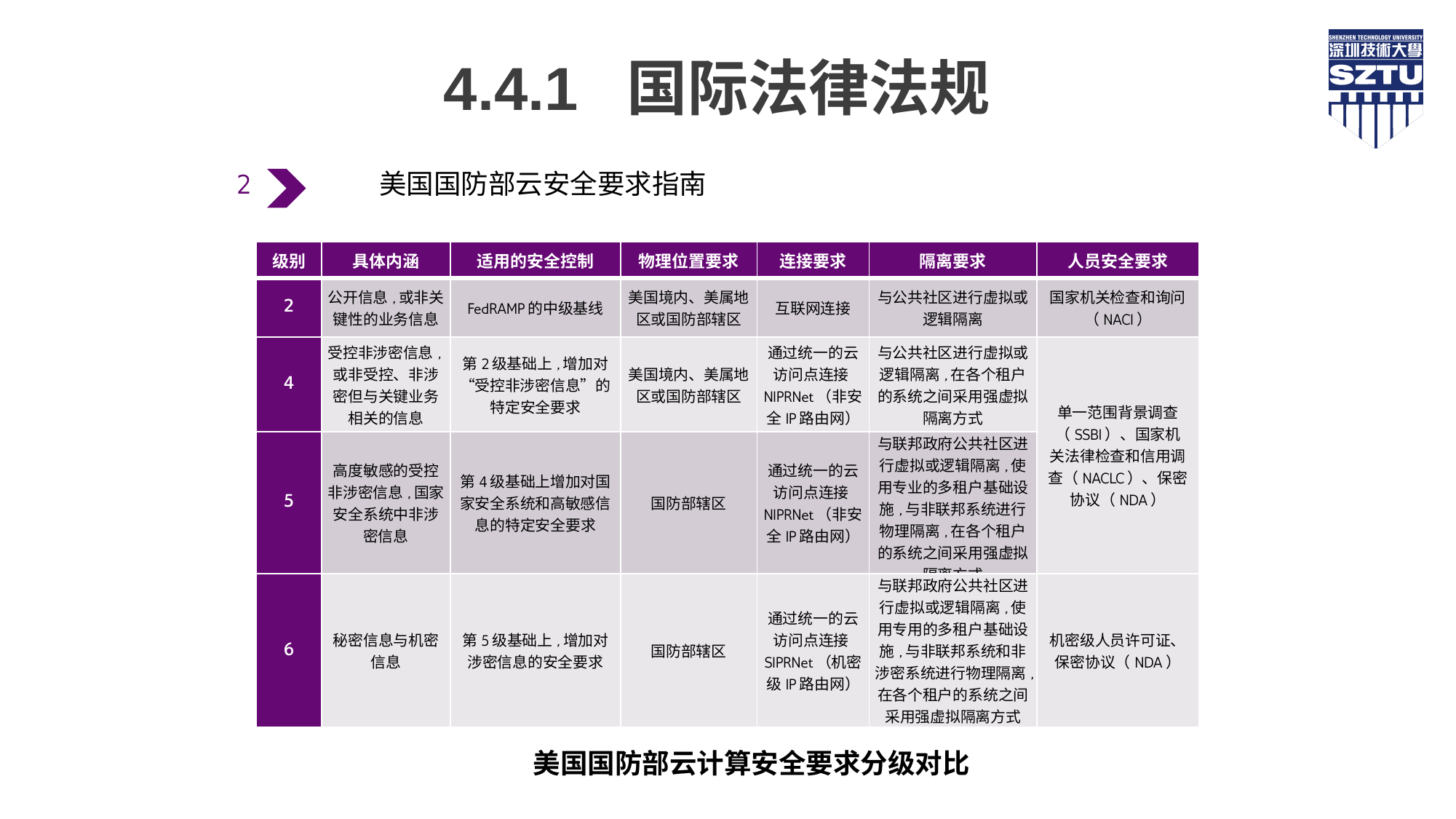

4.4.1  国际法律法规
美国国防部云安全要求指南
2

| 级别 | 具体内涵 | 适用的安全控制 | 物理位置要求 | 连接要求 | 隔离要求 | 人员安全要求 |
| --- | --- | --- | --- | --- | --- | --- |
| 2 | 公开信息,或非关键性的业务信息 | FedRAMP的中级基线 | 美国境内、美属地区或国防部辖区 | 互联网连接 | 与公共社区进行虚拟或逻辑隔离 | 国家机关检查和询问（NACI） |
| 4 | 受控非涉密信息,或非受控、非涉密但与关键业务相关的信息 | 第2级基础上,增加对“受控非涉密信息”的特定安全要求 | 美国境内、美属地区或国防部辖区 | 通过统一的云访问点连接NIPRNet（非安全IP路由网） | 与公共社区进行虚拟或逻辑隔离,在各个租户的系统之间采用强虚拟隔离方式 | 单一范围背景调查（SSBI）、国家机关法律检查和信用调查（NACLC）、保密协议（NDA） |
| 5 | 高度敏感的受控非涉密信息,国家安全系统中非涉密信息 | 第4级基础上增加对国家安全系统和高敏感信息的特定安全要求 | 国防部辖区 | 通过统一的云访问点连接NIPRNet（非安全IP路由网） | 与联邦政府公共社区进行虚拟或逻辑隔离,使用专业的多租户基础设施,与非联邦系统进行物理隔离,在各个租户的系统之间采用强虚拟隔离方式 |  |
| 6 | 秘密信息与机密信息 | 第5级基础上,增加对涉密信息的安全要求 | 国防部辖区 | 通过统一的云访问点连接SIPRNet（机密级IP路由网） | 与联邦政府公共社区进行虚拟或逻辑隔离,使用专用的多租户基础设施,与非联邦系统和非涉密系统进行物理隔离,在各个租户的系统之间采用强虚拟隔离方式 | 机密级人员许可证、保密协议（NDA） |
美国国防部云计算安全要求分级对比